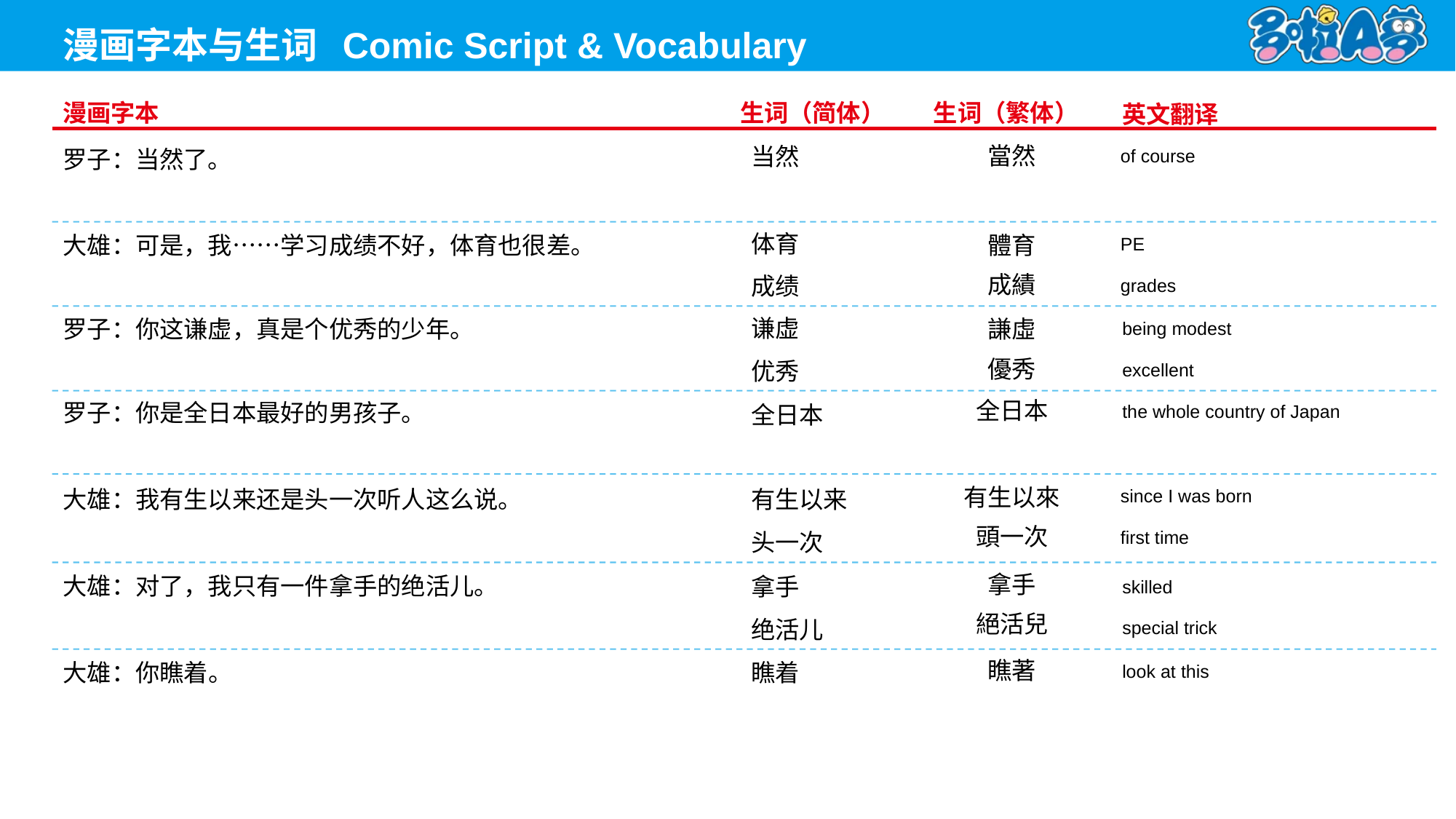

of course
當然
当然
罗子：当然了。

PE
体育
體育
大雄：可是，我……学习成绩不好，体育也很差。
成績
grades
成绩
being modest
谦虚
謙虛
罗子：你这谦虚，真是个优秀的少年。
優秀
excellent
优秀
全日本
the whole country of Japan
全日本
罗子：你是全日本最好的男孩子。

since I was born
有生以來
有生以来
大雄：我有生以来还是头一次听人这么说。
頭一次
first time
头一次
拿手
skilled
拿手
大雄：对了，我只有一件拿手的绝活儿。
絕活兒
special trick
绝活儿
瞧著
look at this
瞧着
大雄：你瞧着。